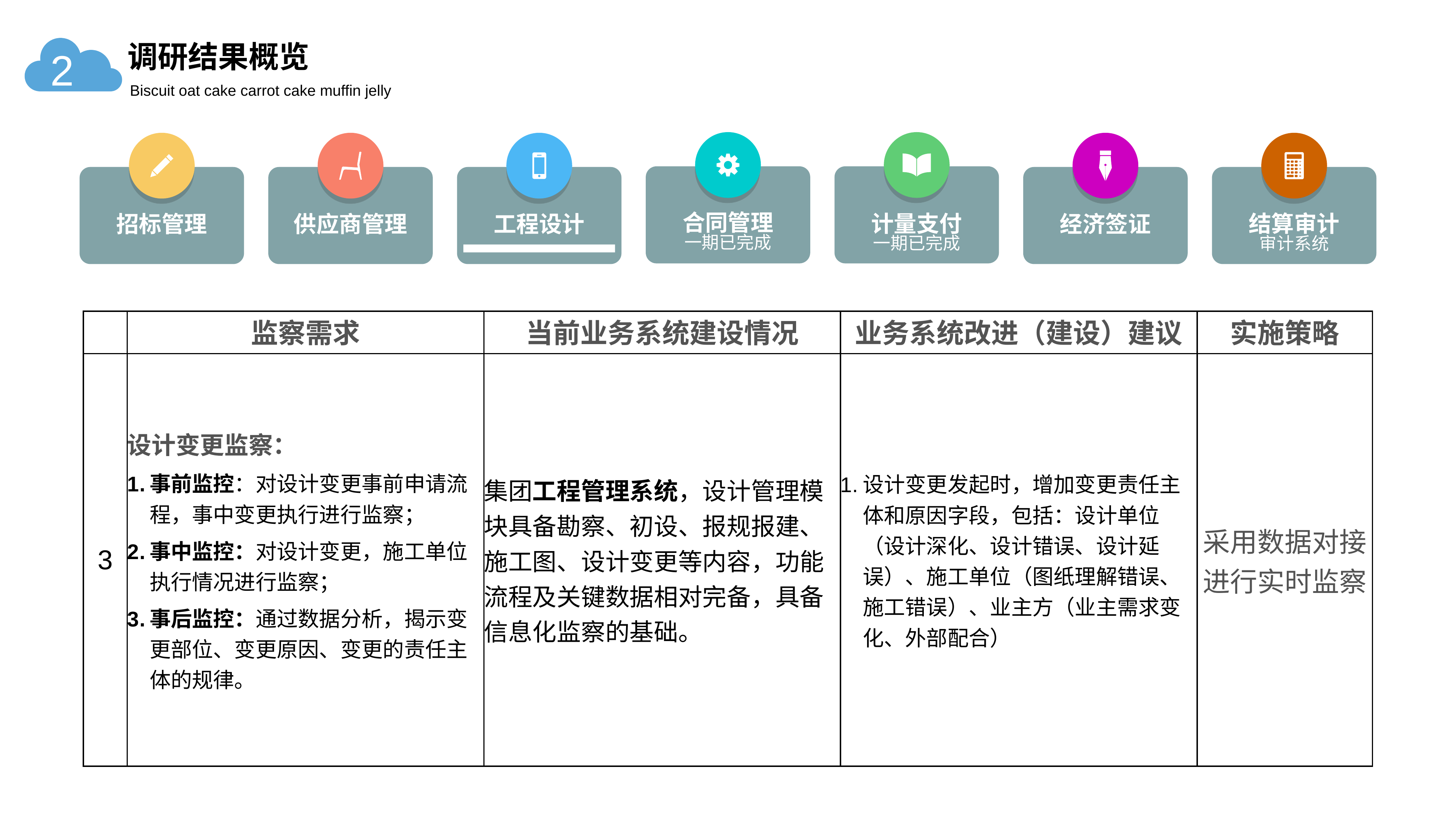

调研结果概览
2

Biscuit oat cake carrot cake muffin jelly

合同管理
一期已完成

计量支付
一期已完成

招标管理

供应商管理

工程设计

经济签证

结算审计
审计系统

|  | 监察需求 | 当前业务系统建设情况 | 业务系统改进（建设）建议 | 实施策略 |
| --- | --- | --- | --- | --- |
| 3 | 设计变更监察： 事前监控：对设计变更事前申请流程，事中变更执行进行监察； 事中监控：对设计变更，施工单位执行情况进行监察； 事后监控：通过数据分析，揭示变更部位、变更原因、变更的责任主体的规律。 | 集团工程管理系统，设计管理模块具备勘察、初设、报规报建、施工图、设计变更等内容，功能流程及关键数据相对完备，具备信息化监察的基础。 | 设计变更发起时，增加变更责任主体和原因字段，包括：设计单位（设计深化、设计错误、设计延误）、施工单位（图纸理解错误、施工错误）、业主方（业主需求变化、外部配合） | 采用数据对接进行实时监察 |
11